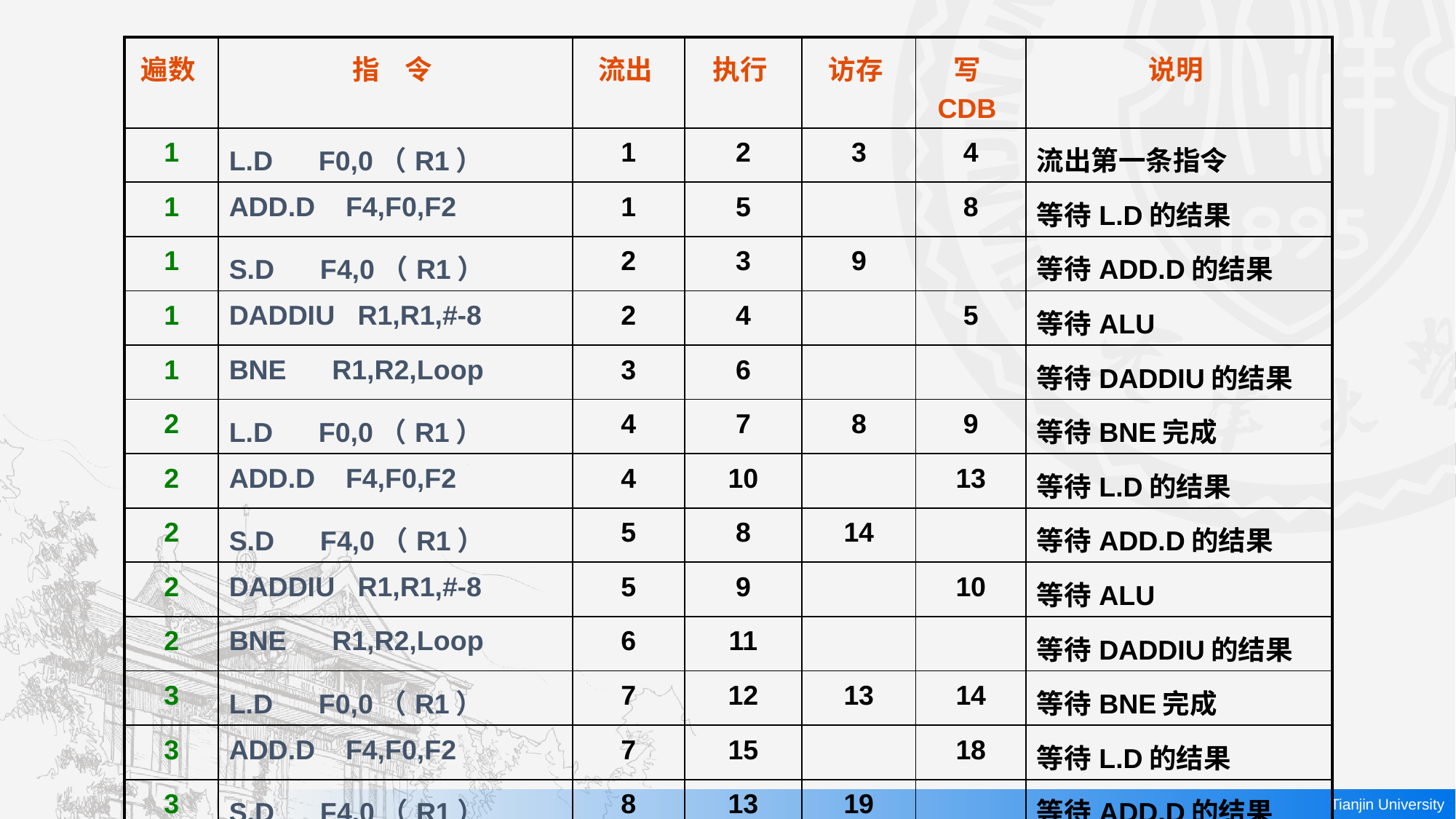

| 遍数 | 指 令 | 流出 | 执行 | 访存 | 写CDB | 说明 |
| --- | --- | --- | --- | --- | --- | --- |
| 1 | L.D F0,0（R1） | 1 | 2 | 3 | 4 | 流出第一条指令 |
| 1 | ADD.D F4,F0,F2 | 1 | 5 |  | 8 | 等待L.D的结果 |
| 1 | S.D F4,0（R1） | 2 | 3 | 9 |  | 等待ADD.D的结果 |
| 1 | DADDIU R1,R1,#-8 | 2 | 4 |  | 5 | 等待ALU |
| 1 | BNE R1,R2,Loop | 3 | 6 |  |  | 等待DADDIU的结果 |
| 2 | L.D F0,0（R1） | 4 | 7 | 8 | 9 | 等待BNE完成 |
| 2 | ADD.D F4,F0,F2 | 4 | 10 |  | 13 | 等待L.D的结果 |
| 2 | S.D F4,0（R1） | 5 | 8 | 14 |  | 等待ADD.D的结果 |
| 2 | DADDIU R1,R1,#-8 | 5 | 9 |  | 10 | 等待ALU |
| 2 | BNE R1,R2,Loop | 6 | 11 |  |  | 等待DADDIU的结果 |
| 3 | L.D F0,0（R1） | 7 | 12 | 13 | 14 | 等待BNE完成 |
| 3 | ADD.D F4,F0,F2 | 7 | 15 |  | 18 | 等待L.D的结果 |
| 3 | S.D F4,0（R1） | 8 | 13 | 19 |  | 等待ADD.D的结果 |
| 3 | DADDIU R1,R1,#-8 | 8 | 14 |  | 15 | 等待ALU |
| 3 | BNE R1,R2,Loop | 9 | 16 |  |  | 等待DADDIU的结果 |